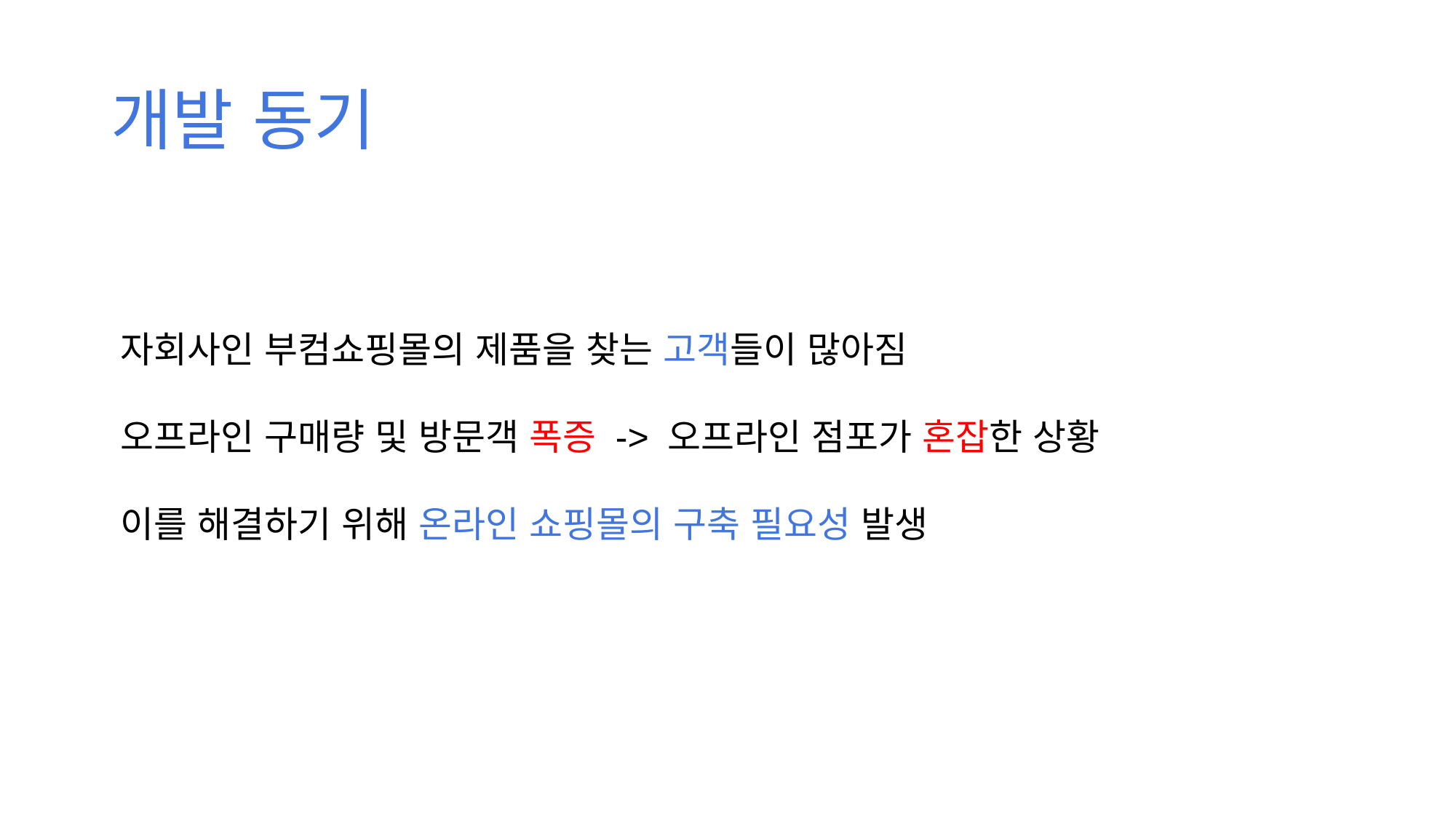

개발 동기
자회사인 부컴쇼핑몰의 제품을 찾는 고객들이 많아짐

오프라인 구매량 및 방문객 폭증 -> 오프라인 점포가 혼잡한 상황

이를 해결하기 위해 온라인 쇼핑몰의 구축 필요성 발생